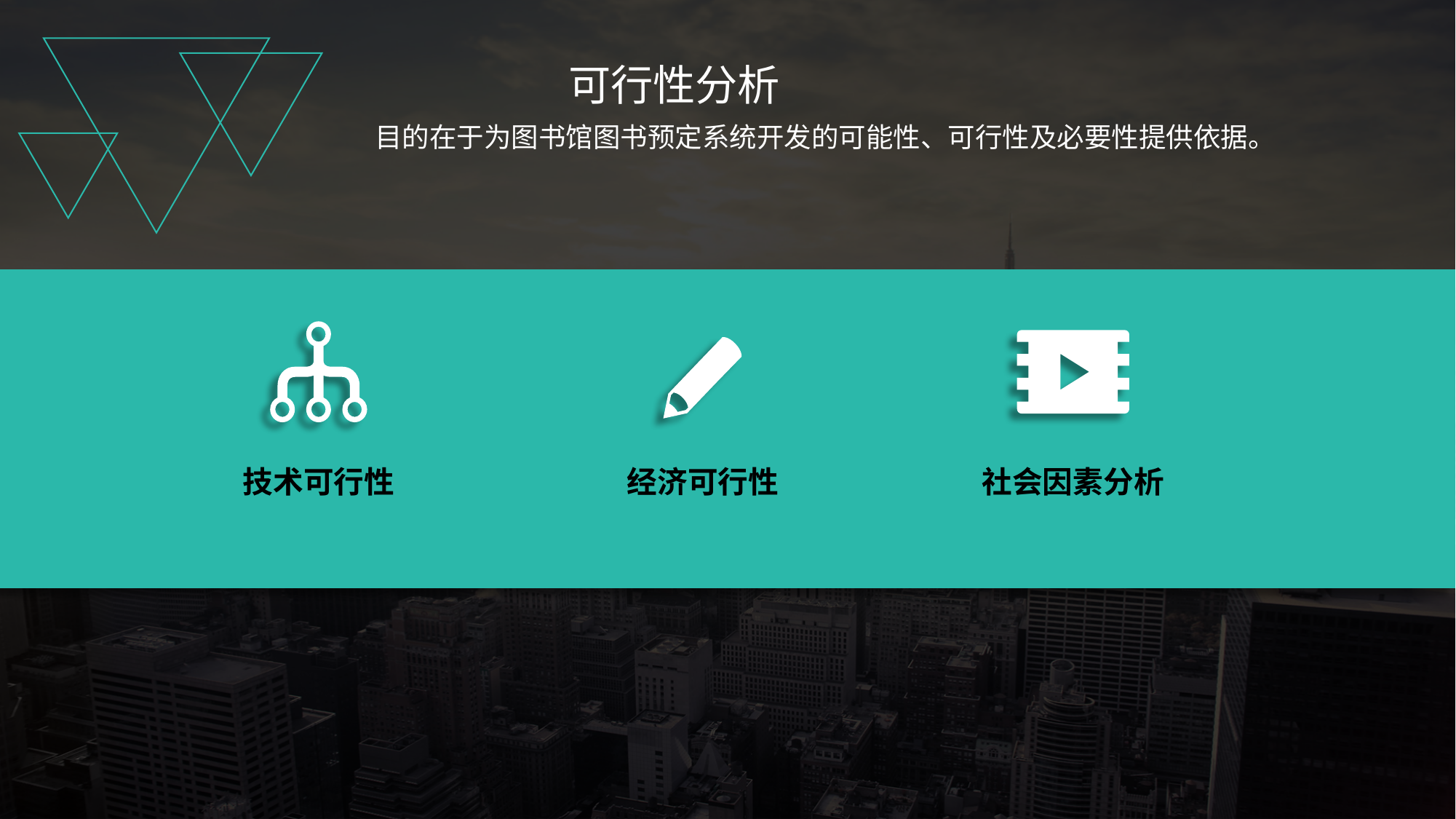

可行性分析

目的在于为图书馆图书预定系统开发的可能性、可行性及必要性提供依据。

技术可行性

经济可行性

社会因素分析